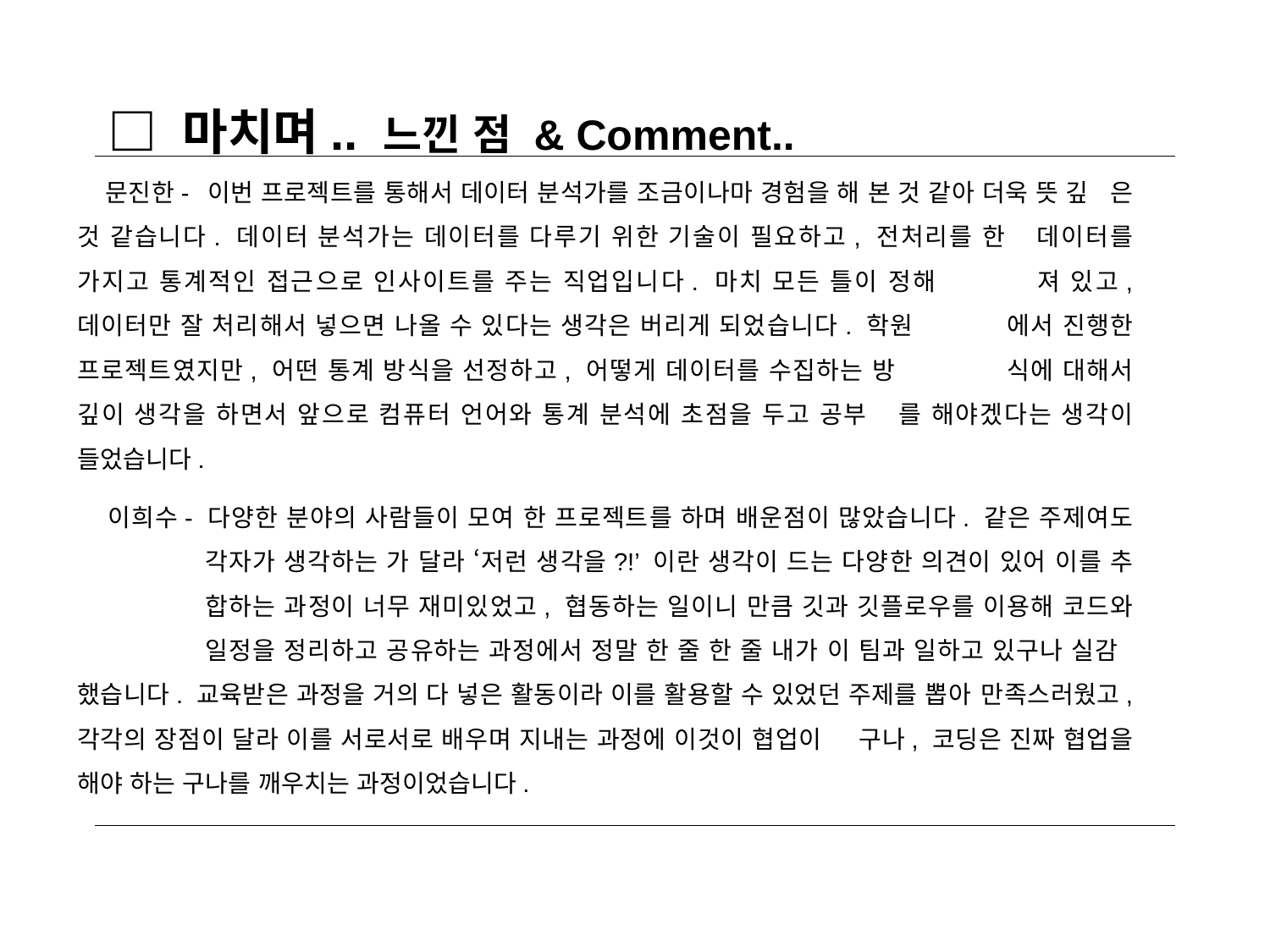

□ 마치며.. 느낀 점 & Comment..
   문진한-  	이번 프로젝트를 통해서 데이터 분석가를 조금이나마 경험을 해 본 것 같아 더욱 뜻 깊	은 것 같습니다. 데이터 분석가는 데이터를 다루기 위한 기술이 필요하고, 전처리를 한 	데이터를 가지고 통계적인 접근으로 인사이트를 주는 직업입니다. 마치 모든 틀이 정해	져 있고, 데이터만 잘 처리해서 넣으면 나올 수 있다는 생각은 버리게 되었습니다. 학원	에서 진행한 프로젝트였지만, 어떤 통계 방식을 선정하고, 어떻게 데이터를 수집하는 방	식에 대해서 깊이 생각을 하면서 앞으로 컴퓨터 언어와 통계 분석에 초점을 두고 공부	를 해야겠다는 생각이 들었습니다.
   이희수- 다양한 분야의 사람들이 모여 한 프로젝트를 하며 배운점이 많았습니다. 같은 주제여도 	각자가 생각하는 가 달라 ‘저런 생각을?!’ 이란 생각이 드는 다양한 의견이 있어 이를 추	합하는 과정이 너무 재미있었고, 협동하는 일이니 만큼 깃과 깃플로우를 이용해 코드와 	일정을 정리하고 공유하는 과정에서 정말 한 줄 한 줄 내가 이 팀과 일하고 있구나 실감	했습니다. 교육받은 과정을 거의 다 넣은 활동이라 이를 활용할 수 있었던 주제를 뽑아 	만족스러웠고, 각각의 장점이 달라 이를 서로서로 배우며 지내는 과정에 이것이 협업이	구나, 코딩은 진짜 협업을 해야 하는 구나를 깨우치는 과정이었습니다.